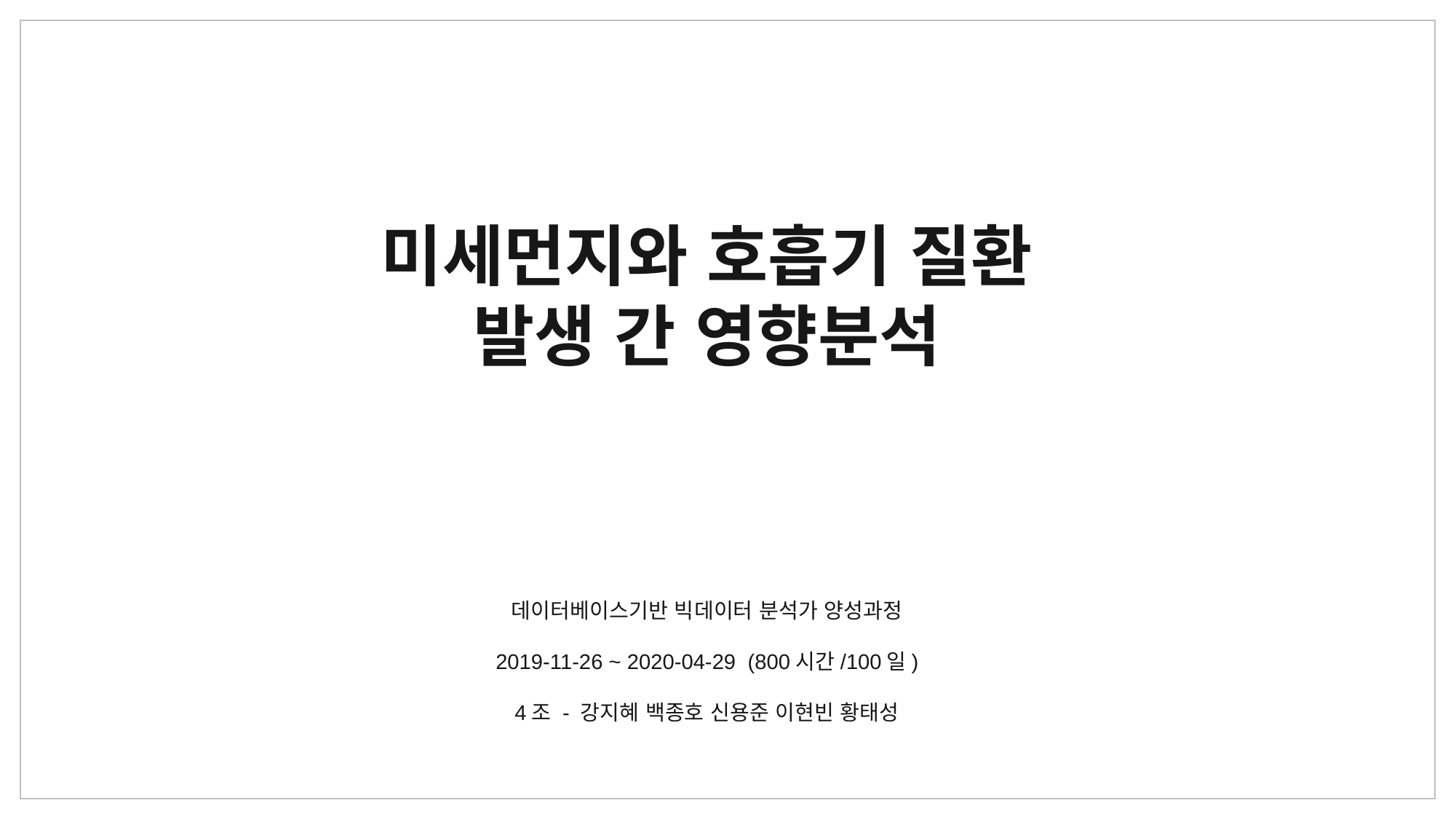

미세먼지와 호흡기 질환
발생 간 영향분석
데이터베이스기반 빅데이터 분석가 양성과정
2019-11-26 ~ 2020-04-29  (800시간/100일)
4조 - 강지혜 백종호 신용준 이현빈 황태성